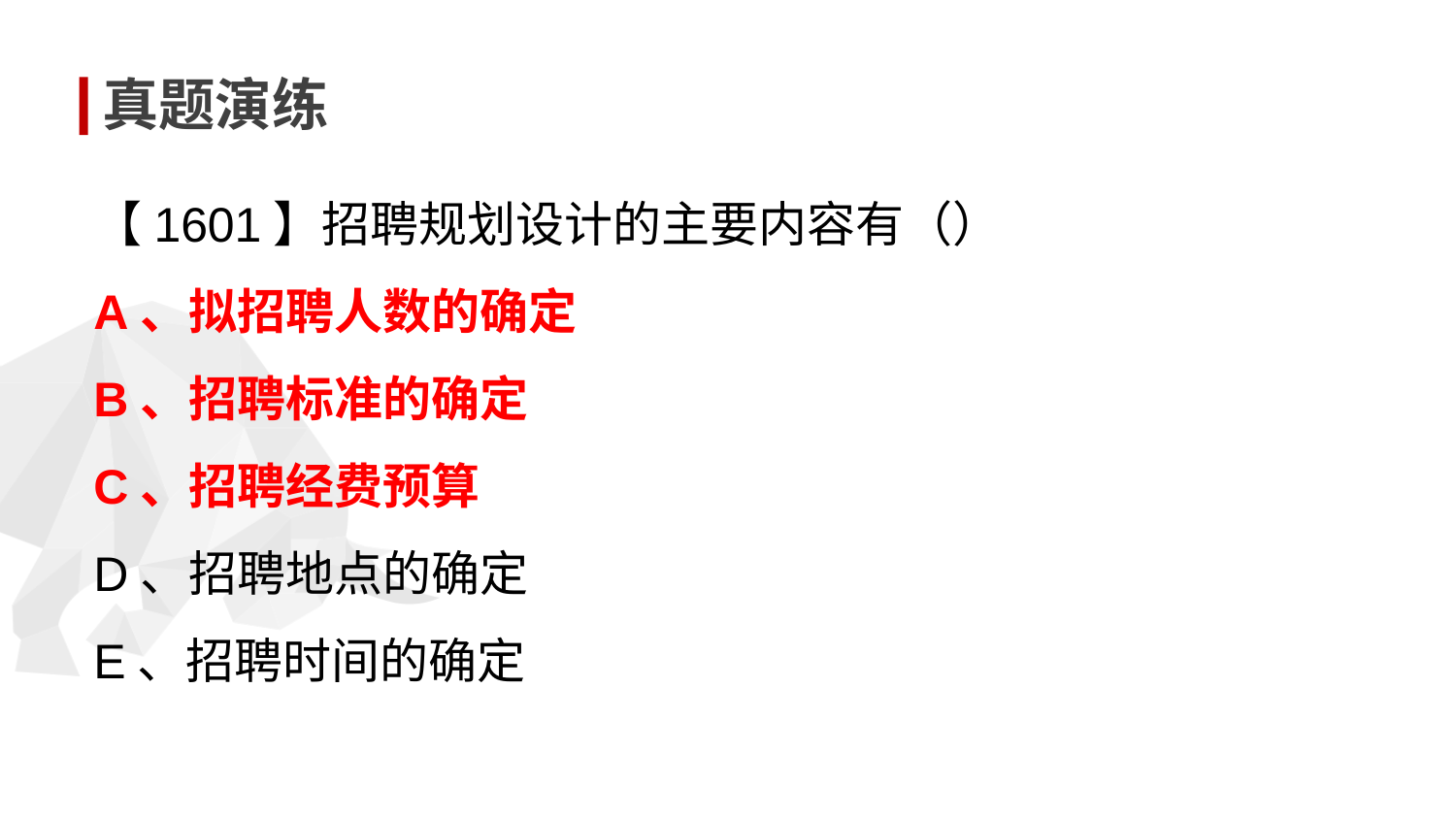

真题演练
【1601】招聘规划设计的主要内容有（）
A、拟招聘人数的确定
B、招聘标准的确定
C、招聘经费预算
D、招聘地点的确定
E、招聘时间的确定